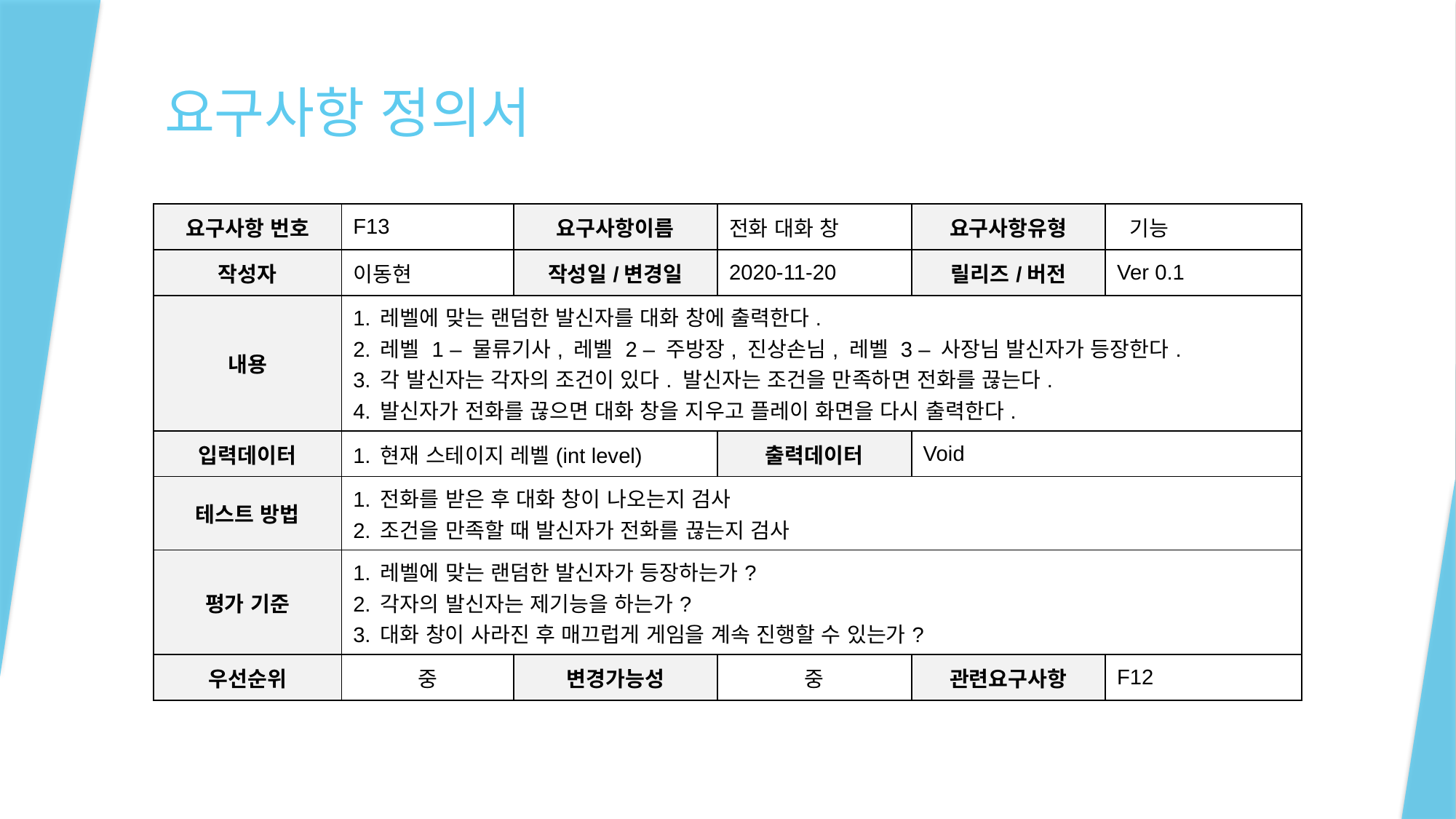

# 요구사항 정의서
| 요구사항 번호 | F13 | 요구사항이름 | 전화 대화 창 | 요구사항유형 | 기능 |
| --- | --- | --- | --- | --- | --- |
| 작성자 | 이동현 | 작성일/변경일 | 2020-11-20 | 릴리즈/버전 | Ver 0.1 |
| 내용 | 레벨에 맞는 랜덤한 발신자를 대화 창에 출력한다. 레벨 1 – 물류기사, 레벨 2 – 주방장, 진상손님, 레벨 3 – 사장님 발신자가 등장한다. 각 발신자는 각자의 조건이 있다. 발신자는 조건을 만족하면 전화를 끊는다. 발신자가 전화를 끊으면 대화 창을 지우고 플레이 화면을 다시 출력한다. |  |  |  |  |
| 입력데이터 | 현재 스테이지 레벨(int level) |  | 출력데이터 | Void |  |
| 테스트 방법 | 전화를 받은 후 대화 창이 나오는지 검사 조건을 만족할 때 발신자가 전화를 끊는지 검사 |  |  |  |  |
| 평가 기준 | 레벨에 맞는 랜덤한 발신자가 등장하는가? 각자의 발신자는 제기능을 하는가? 대화 창이 사라진 후 매끄럽게 게임을 계속 진행할 수 있는가? |  |  |  |  |
| 우선순위 | 중 | 변경가능성 | 중 | 관련요구사항 | F12 |